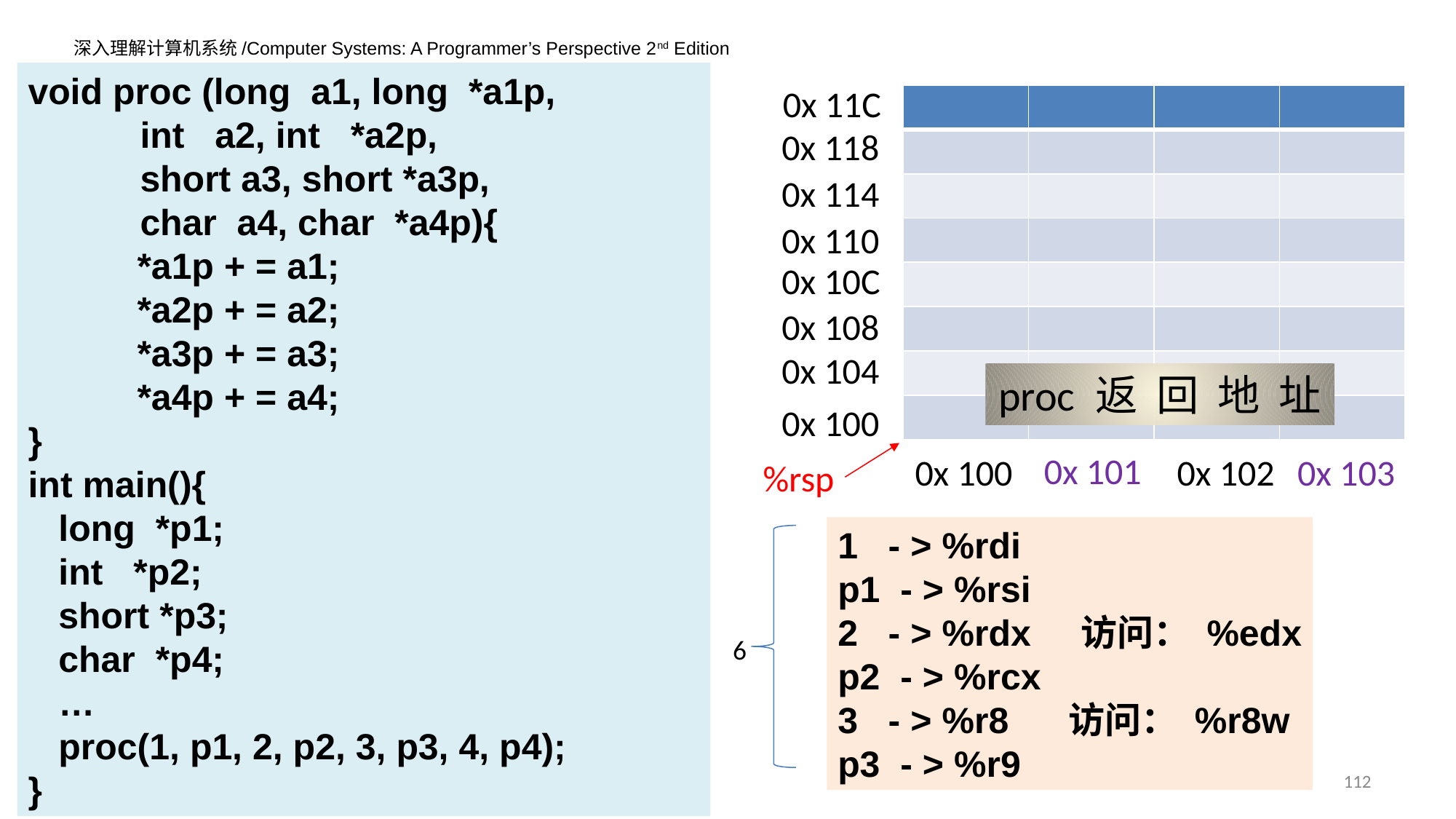

void proc (long  a1, long  *a1p,
           int   a2, int   *a2p,
           short a3, short *a3p,
           char  a4, char  *a4p){
	*a1p + = a1;
	*a2p + = a2;
	*a3p + = a3;
	*a4p + = a4;
}
int main(){
   long  *p1;
   int   *p2;
   short *p3;
   char  *p4;
   …
   proc(1, p1, 2, p2, 3, p3, 4, p4);
}
0x 11C
|  |  |  |  |
| --- | --- | --- | --- |
|  |  |  |  |
|  |  |  |  |
|  |  |  |  |
|  |  |  |  |
|  |  |  |  |
|  |  |  |  |
|  |  |  |  |
0x 118
0x 114
0x 110
0x 10C
0x 108
0x 104
proc 返  回  地  址
0x 100
0x 101
0x 102
0x 103
0x 100
%rsp
1   - > %rdi
p1  - > %rsi
2   - > %rdx    访问： %edx
p2  - > %rcx
3   - > %r8     访问： %r8w
p3  - > %r9

6
112